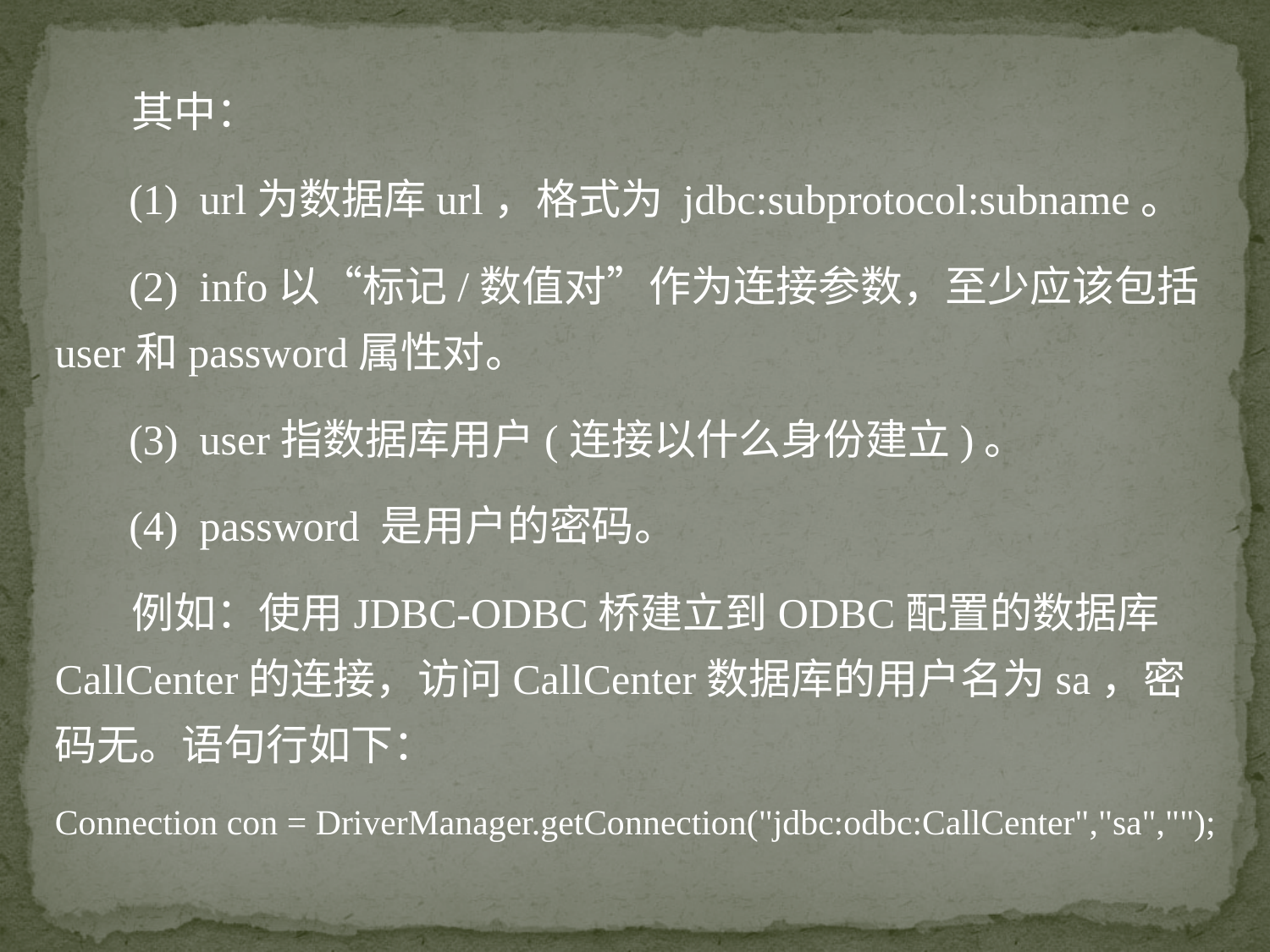

其中：
       (1)  url为数据库url，格式为 jdbc:subprotocol:subname。
       (2)  info以“标记/数值对”作为连接参数，至少应该包括user和password属性对。
       (3)  user指数据库用户(连接以什么身份建立)。
       (4)  password 是用户的密码。
       例如：使用JDBC-ODBC桥建立到ODBC配置的数据库CallCenter的连接，访问CallCenter数据库的用户名为sa，密码无。语句行如下：
Connection con = DriverManager.getConnection("jdbc:odbc:CallCenter","sa","");